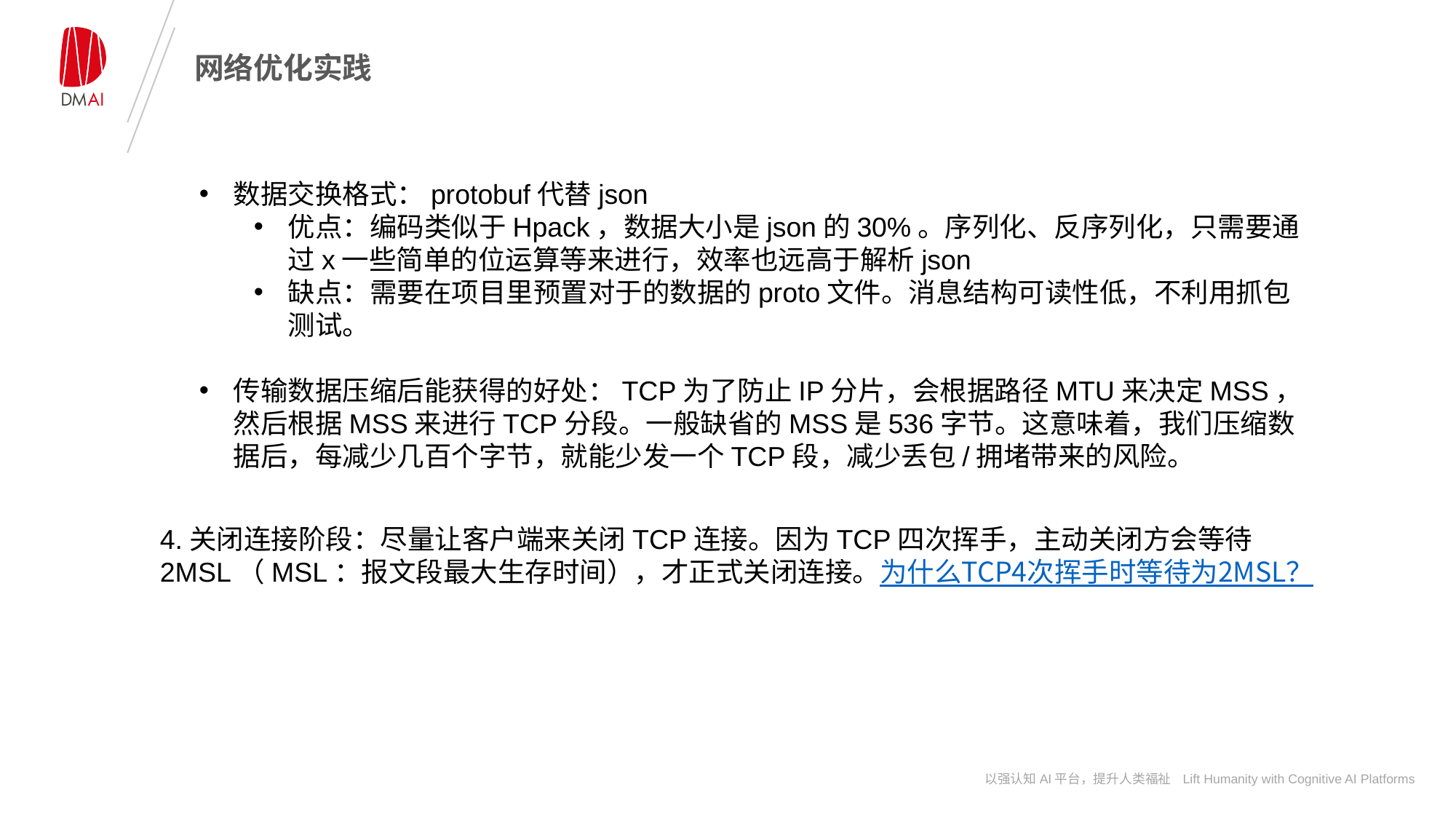

# 网络优化实践
数据交换格式：protobuf代替json
优点：编码类似于Hpack，数据大小是json的30%。序列化、反序列化，只需要通过x一些简单的位运算等来进行，效率也远高于解析json
缺点：需要在项目里预置对于的数据的proto文件。消息结构可读性低，不利用抓包测试。

传输数据压缩后能获得的好处：TCP为了防止IP分片，会根据路径MTU来决定MSS，然后根据MSS来进行TCP分段。一般缺省的MSS是536字节。这意味着，我们压缩数据后，每减少几百个字节，就能少发一个TCP段，减少丢包/拥堵带来的风险。
4.关闭连接阶段：尽量让客户端来关闭TCP连接。因为TCP四次挥手，主动关闭方会等待2MSL（MSL：报文段最大生存时间），才正式关闭连接。为什么TCP4次挥手时等待为2MSL？